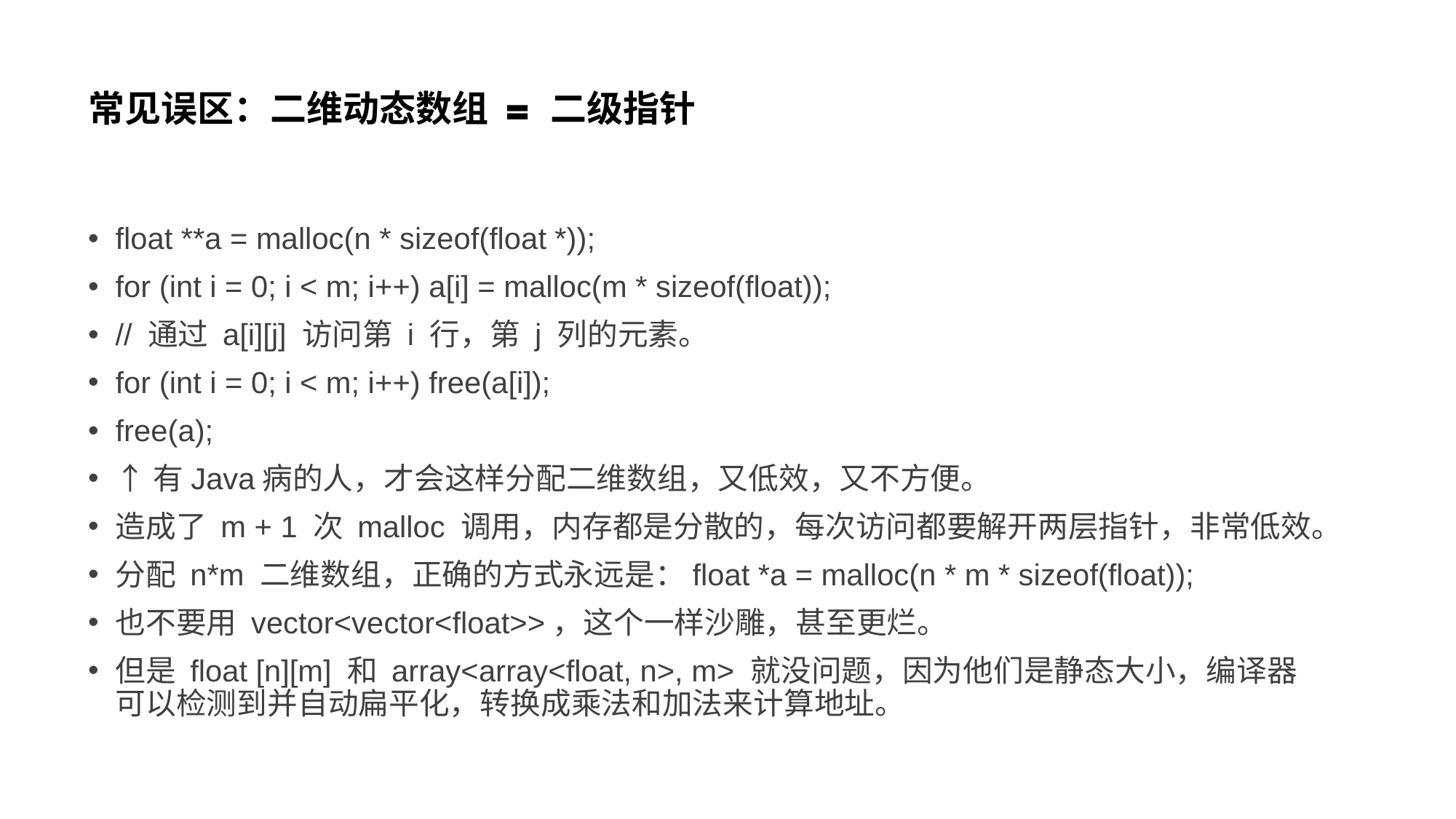

# 常见误区：二维动态数组 = 二级指针
float **a = malloc(n * sizeof(float *));
for (int i = 0; i < m; i++) a[i] = malloc(m * sizeof(float));
// 通过 a[i][j] 访问第 i 行，第 j 列的元素。
for (int i = 0; i < m; i++) free(a[i]);
free(a);
↑有Java病的人，才会这样分配二维数组，又低效，又不方便。
造成了 m + 1 次 malloc 调用，内存都是分散的，每次访问都要解开两层指针，非常低效。
分配 n*m 二维数组，正确的方式永远是：float *a = malloc(n * m * sizeof(float));
也不要用 vector<vector<float>>，这个一样沙雕，甚至更烂。
但是 float [n][m] 和 array<array<float, n>, m> 就没问题，因为他们是静态大小，编译器可以检测到并自动扁平化，转换成乘法和加法来计算地址。